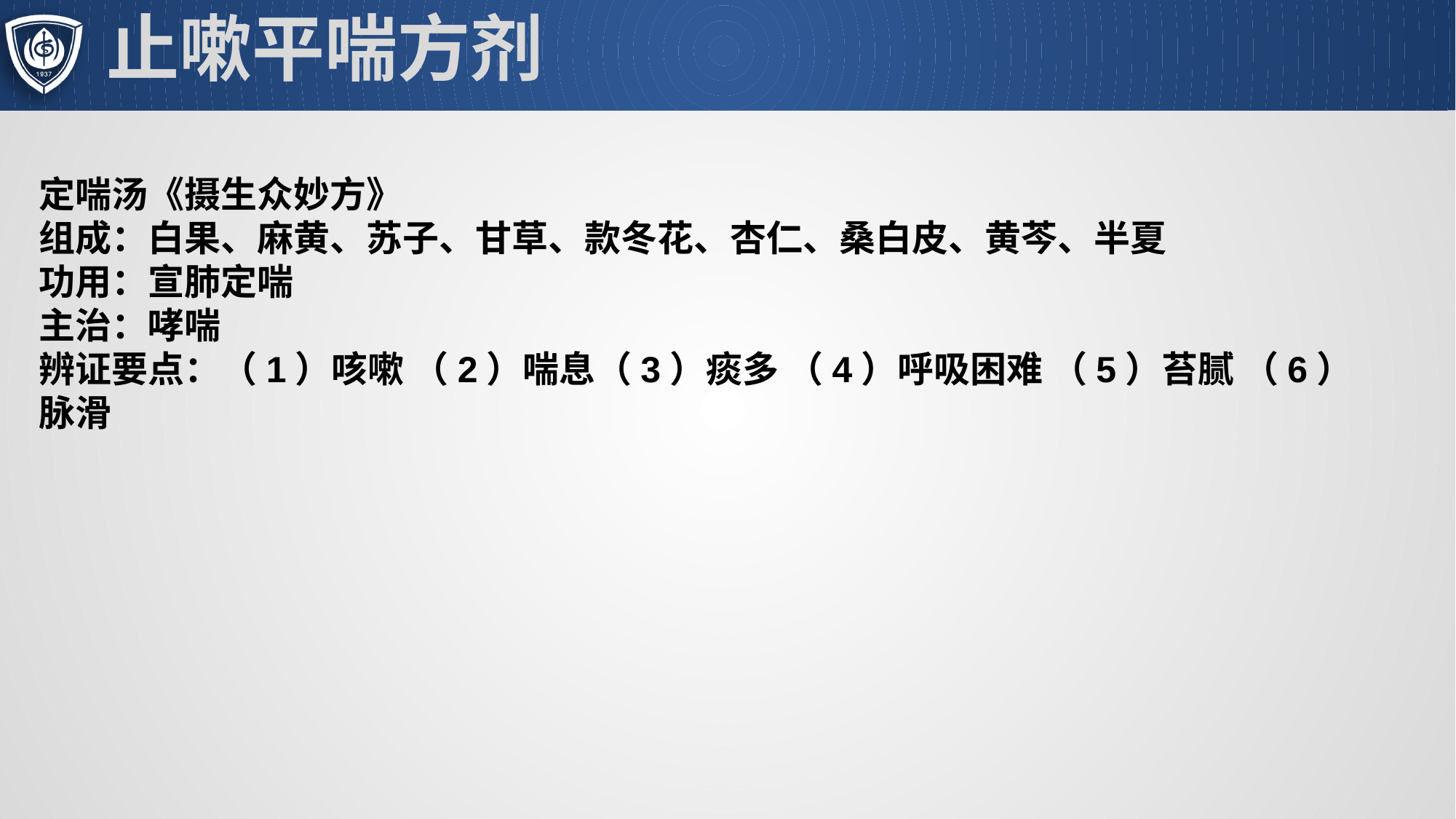

# 止嗽平喘方剂
定喘汤《摄生众妙方》
组成：白果、麻黄、苏子、甘草、款冬花、杏仁、桑白皮、黄芩、半夏
功用：宣肺定喘
主治：哮喘
辨证要点：（1）咳嗽 （2）喘息（3）痰多 （4）呼吸困难 （5）苔腻 （6）脉滑